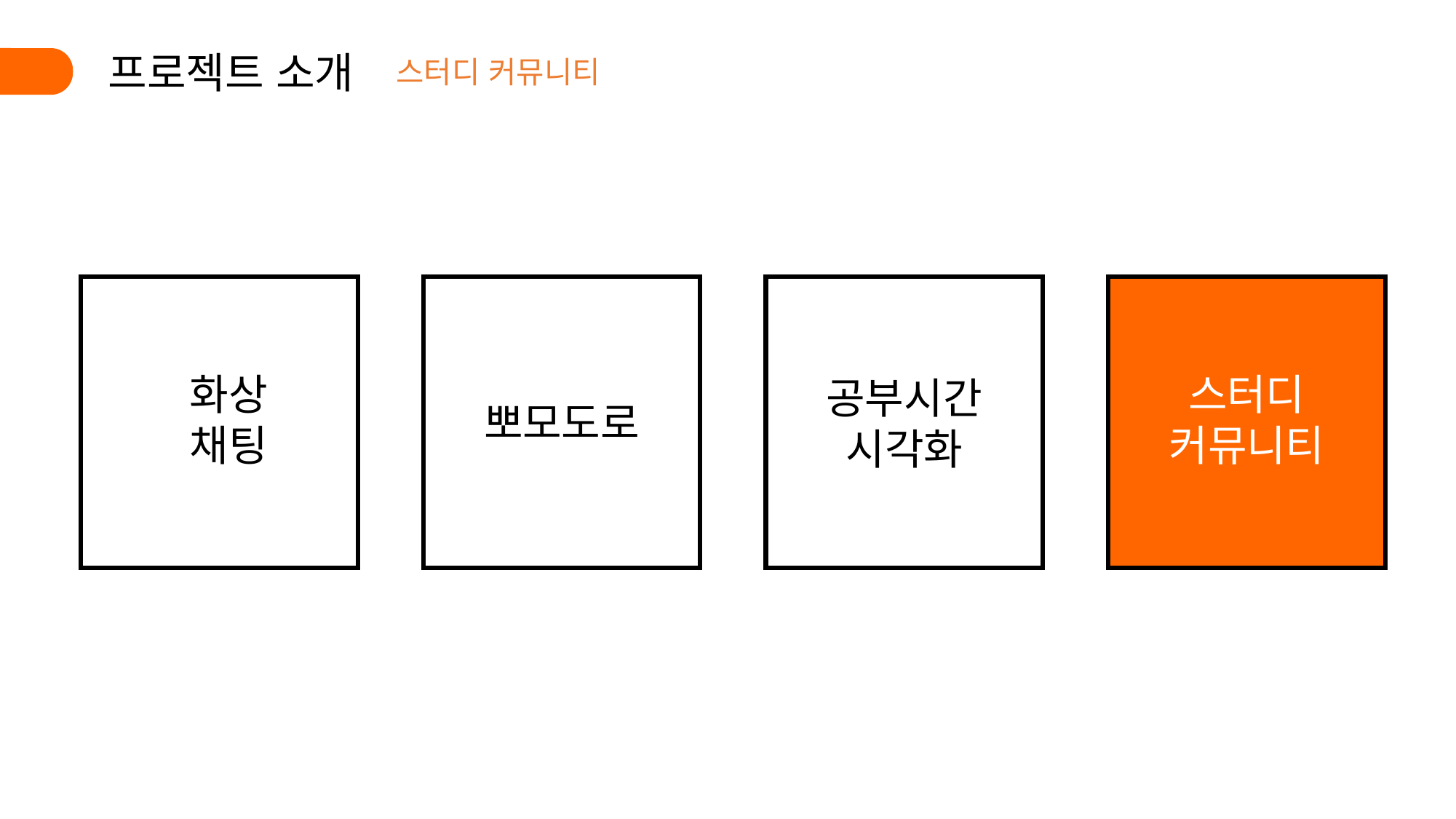

프로젝트 소개

스터디 커뮤니티

화상채팅
스터디
커뮤니티
공부시간
시각화
뽀모도로